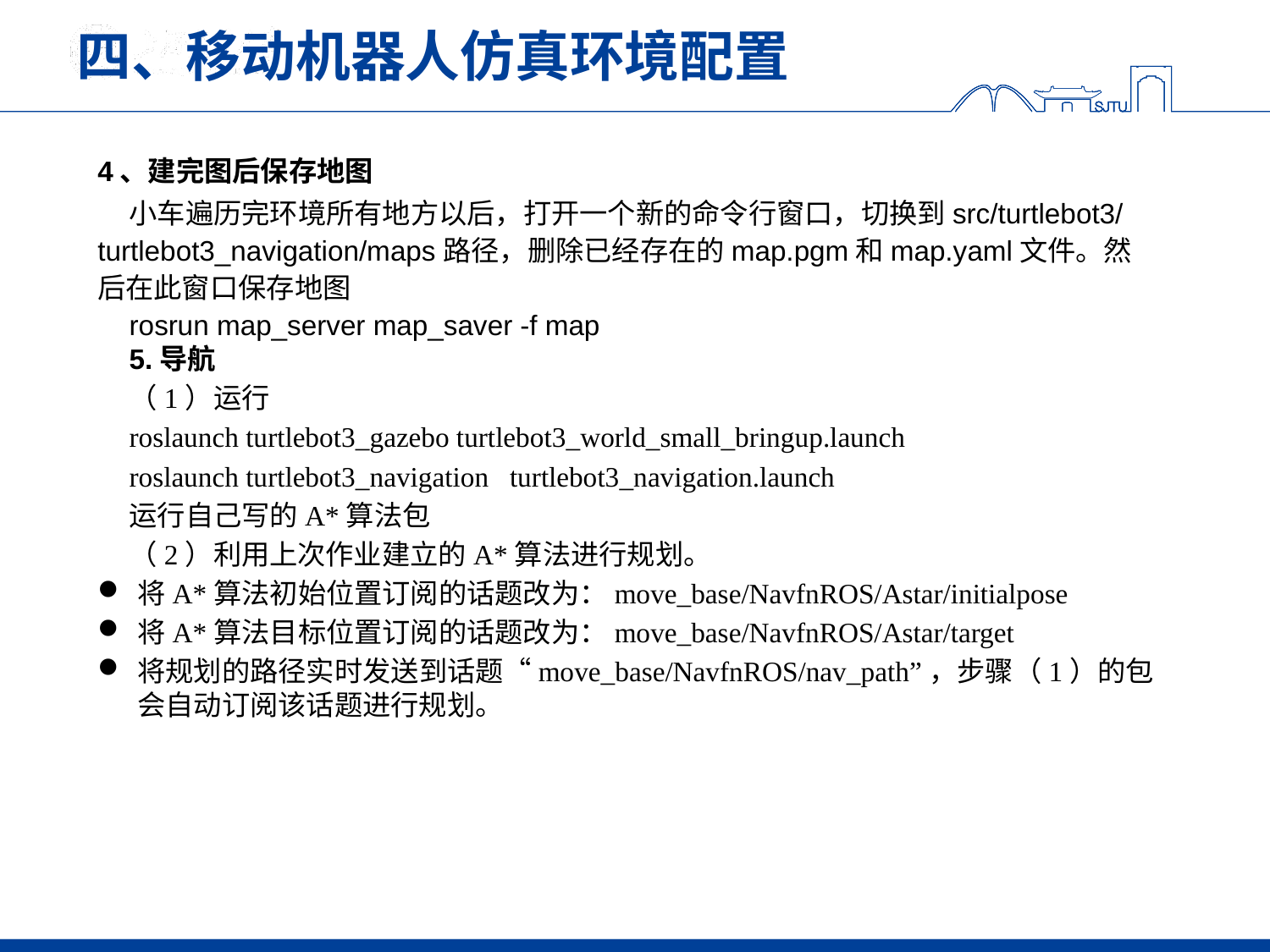

# 四、移动机器人仿真环境配置
4、建完图后保存地图
小车遍历完环境所有地方以后，打开一个新的命令行窗口，切换到src/turtlebot3/turtlebot3_navigation/maps路径，删除已经存在的map.pgm和map.yaml文件。然后在此窗口保存地图
rosrun map_server map_saver -f map
5.导航
（1）运行
roslaunch turtlebot3_gazebo turtlebot3_world_small_bringup.launch
roslaunch turtlebot3_navigation   turtlebot3_navigation.launch
运行自己写的A*算法包
（2）利用上次作业建立的A*算法进行规划。
将A*算法初始位置订阅的话题改为：move_base/NavfnROS/Astar/initialpose
将A*算法目标位置订阅的话题改为：move_base/NavfnROS/Astar/target
将规划的路径实时发送到话题“move_base/NavfnROS/nav_path”，步骤（1）的包会自动订阅该话题进行规划。